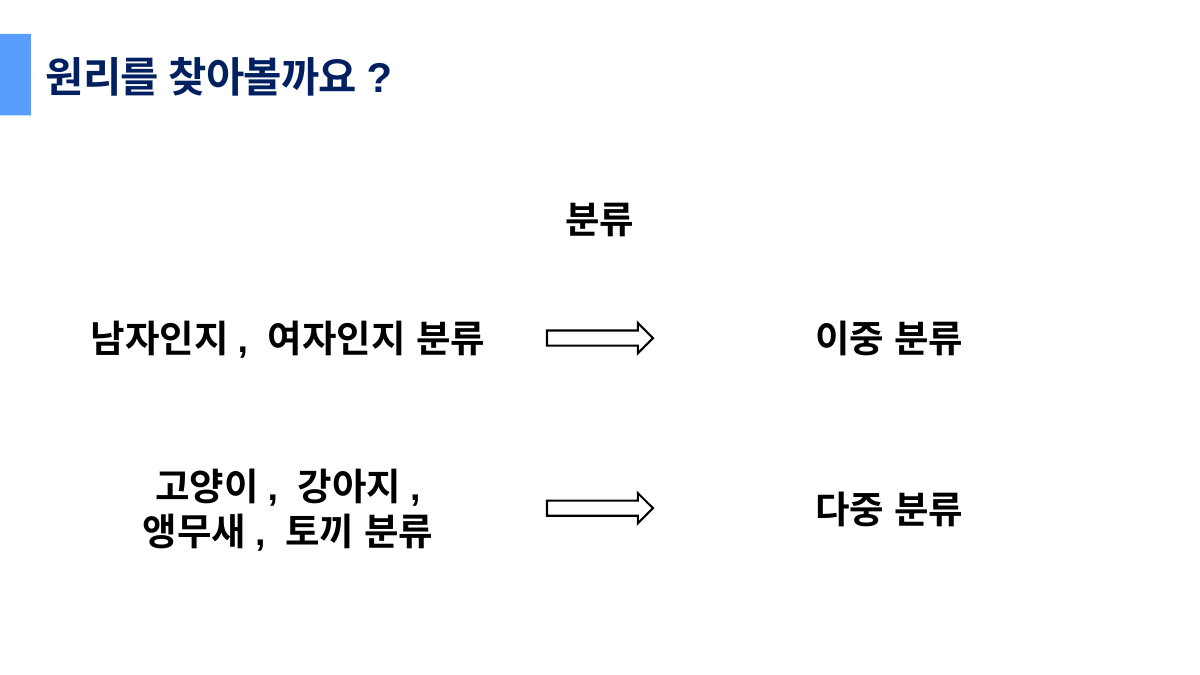

원리를 찾아볼까요?
분류
남자인지, 여자인지 분류
이중 분류

고양이, 강아지,
앵무새, 토끼 분류
다중 분류